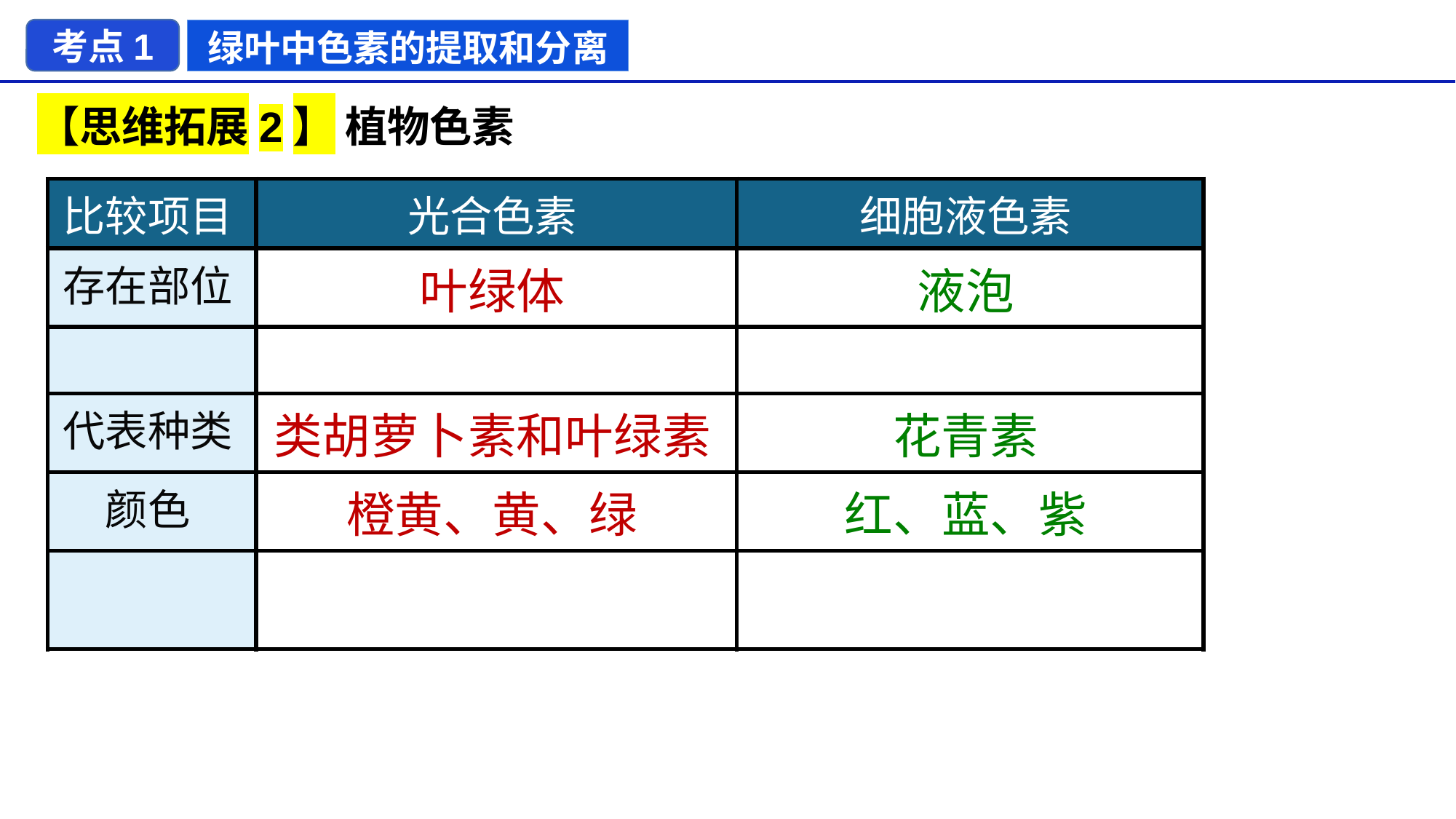

考点1
绿叶中色素的提取和分离

【思维拓展2】 植物色素
| 比较项目 | 光合色素 | 细胞液色素 |
| --- | --- | --- |
| 存在部位 | 叶绿体 | 液泡 |
|  |  |  |
| 代表种类 | 类胡萝卜素和叶绿素 | 花青素 |
| 颜色 | 橙黄、黄、绿 | 红、蓝、紫 |
|  |  |  |